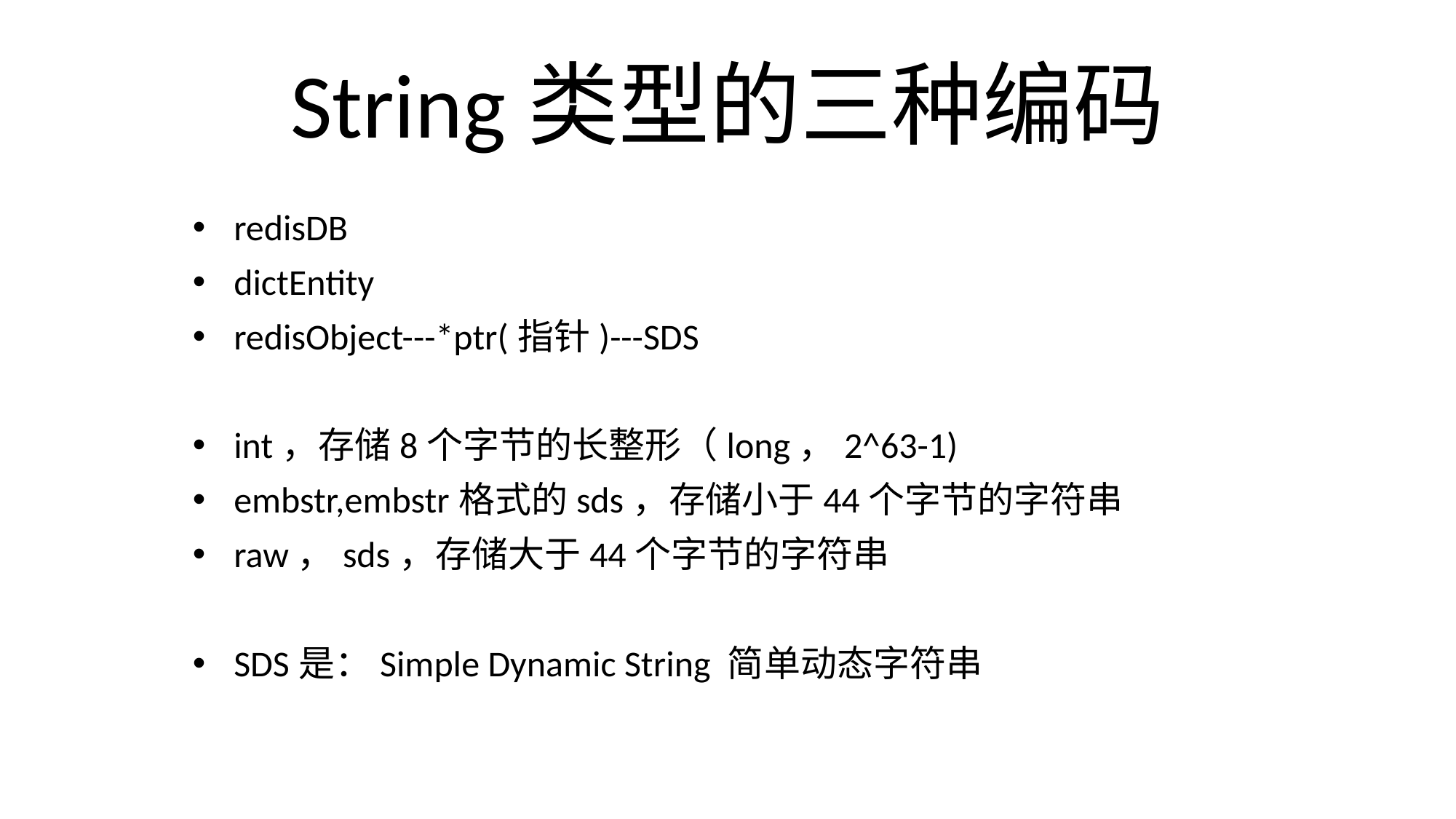

# String类型的三种编码
redisDB
dictEntity
redisObject---*ptr(指针)---SDS

int，存储8个字节的长整形（long，2^63-1)
embstr,embstr格式的sds，存储小于44个字节的字符串
raw，sds，存储大于44个字节的字符串

SDS是：Simple Dynamic String 简单动态字符串